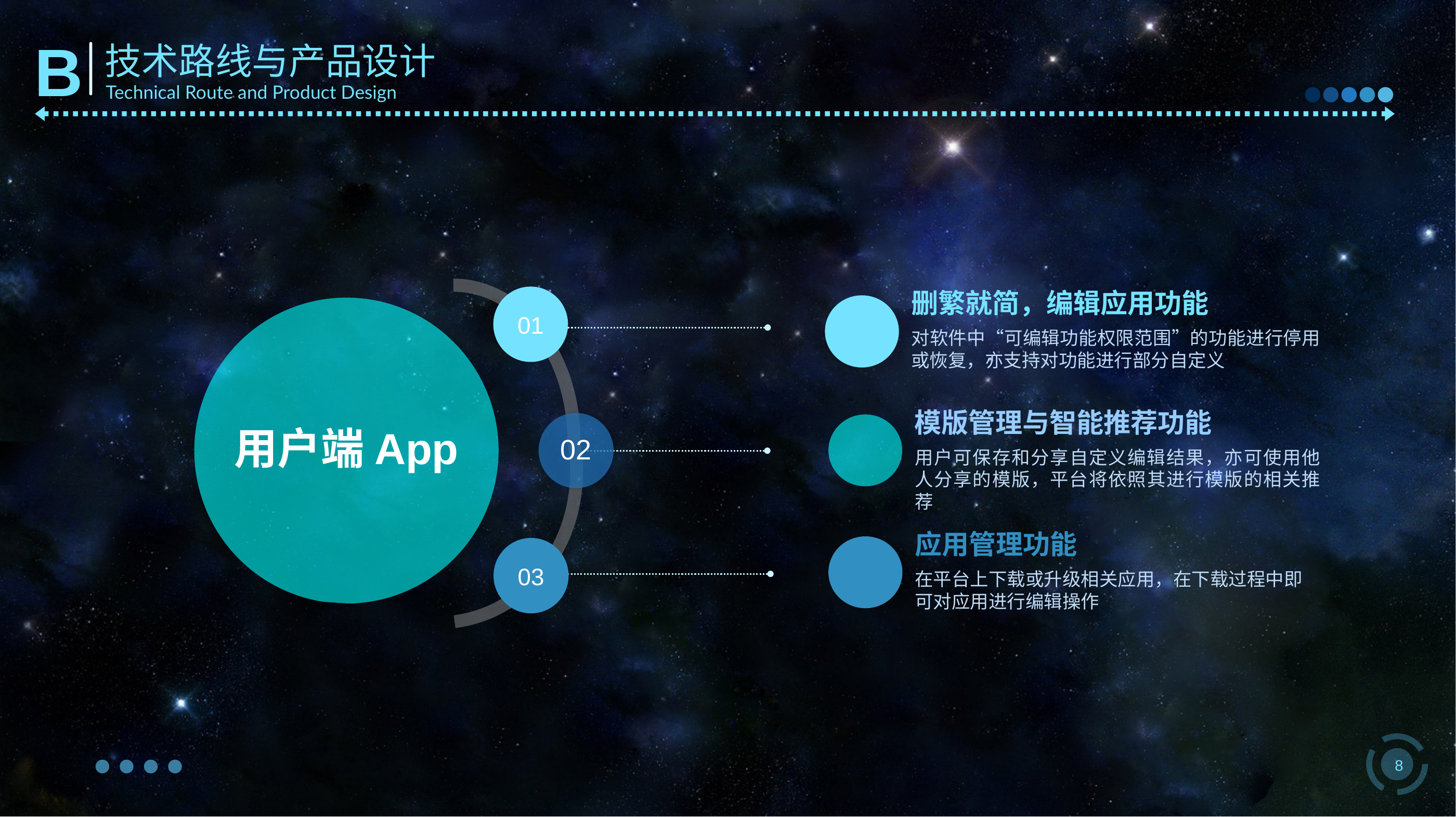

删繁就简，编辑应用功能

对软件中“可编辑功能权限范围”的功能进行停用或恢复，亦支持对功能进行部分自定义
01

用户端App
模版管理与智能推荐功能

用户可保存和分享自定义编辑结果，亦可使用他人分享的模版，平台将依照其进行模版的相关推荐
02
应用管理功能

在平台上下载或升级相关应用，在下载过程中即可对应用进行编辑操作
03
8